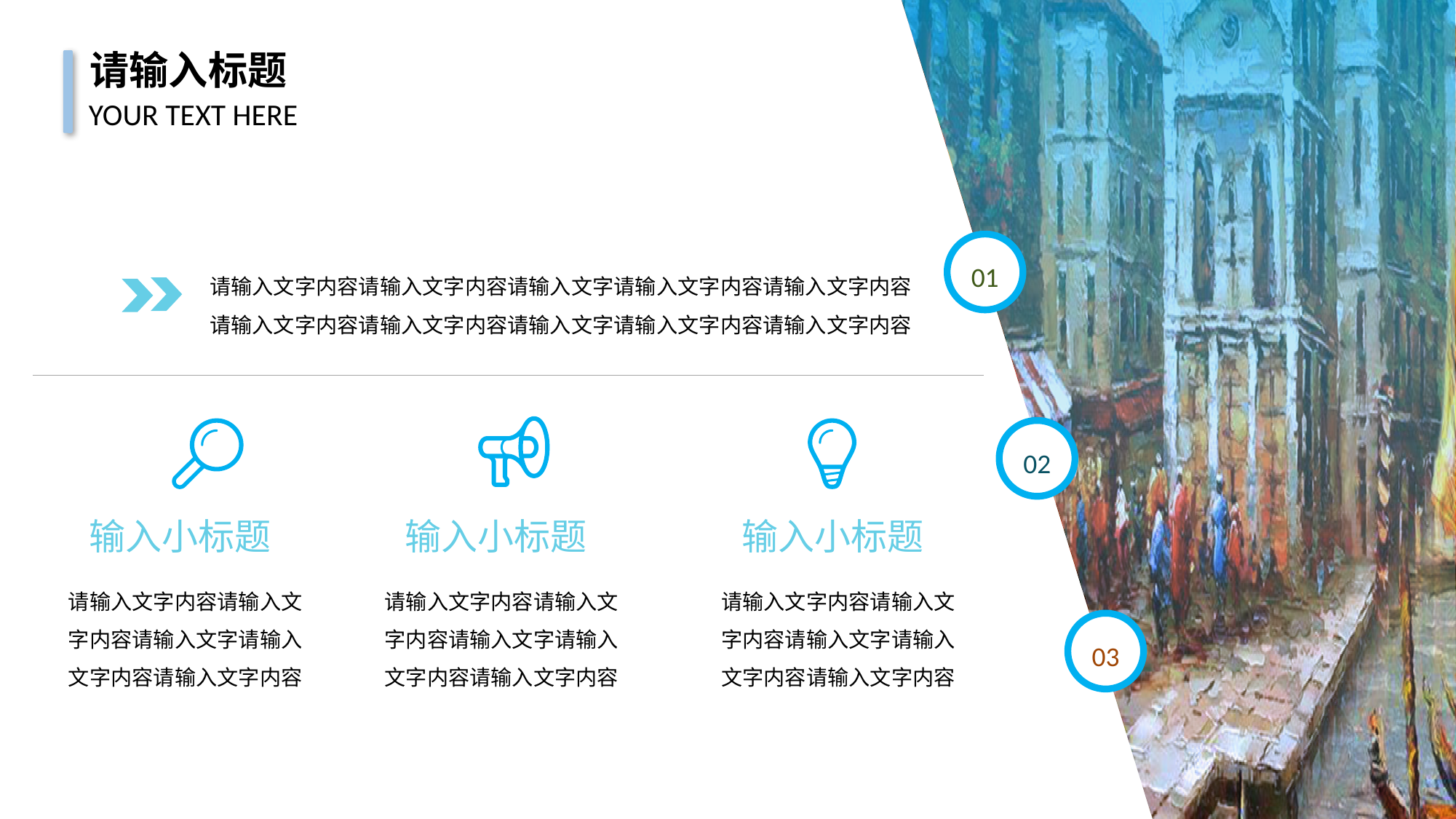

01
请输入文字内容请输入文字内容请输入文字请输入文字内容请输入文字内容请输入文字内容请输入文字内容请输入文字请输入文字内容请输入文字内容

02
输入小标题
输入小标题
输入小标题
请输入文字内容请输入文字内容请输入文字请输入文字内容请输入文字内容
请输入文字内容请输入文字内容请输入文字请输入文字内容请输入文字内容
请输入文字内容请输入文字内容请输入文字请输入文字内容请输入文字内容
03